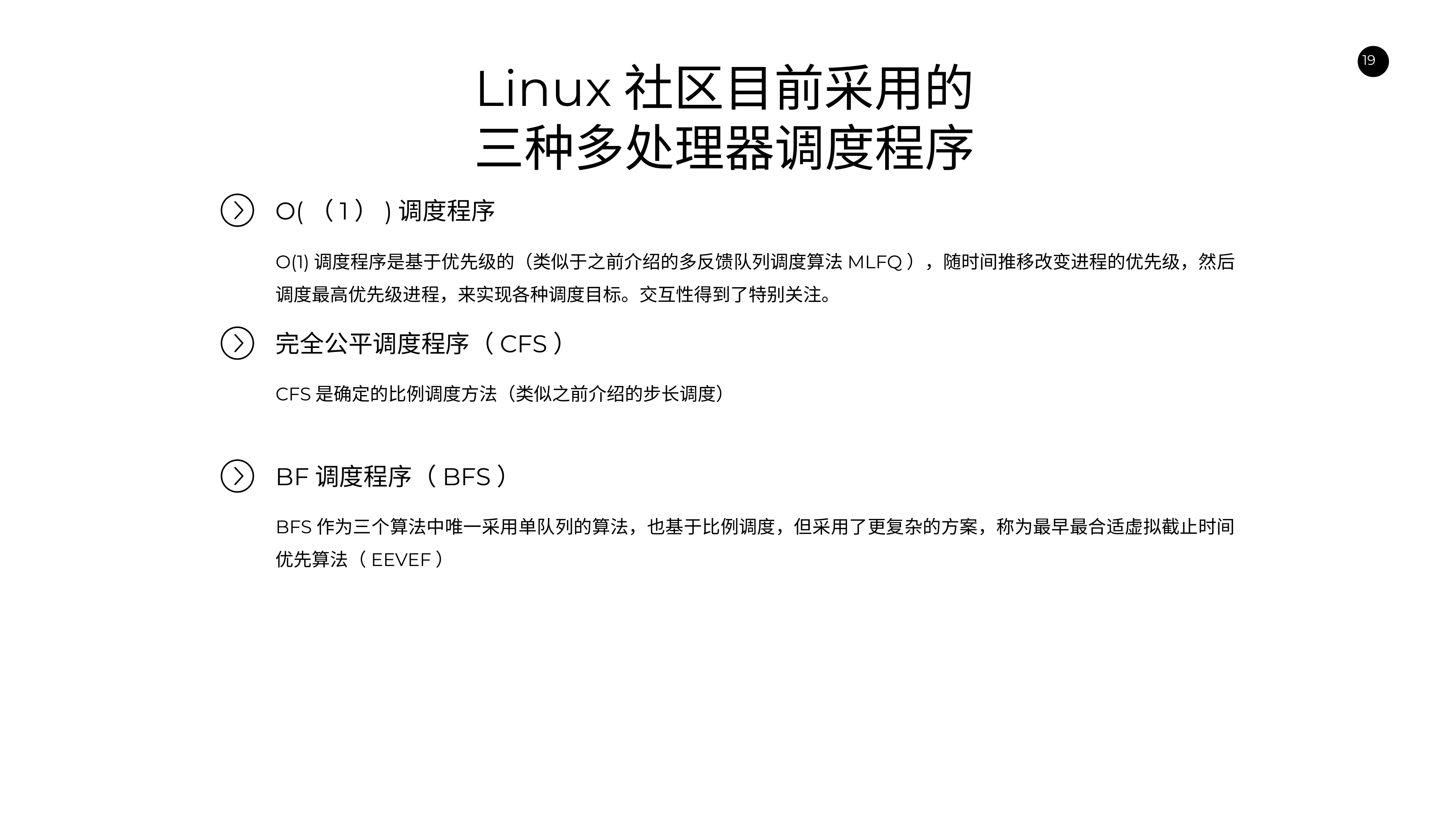

Linux社区目前采用的
三种多处理器调度程序
O(（1）)调度程序

O(1)调度程序是基于优先级的（类似于之前介绍的多反馈队列调度算法MLFQ），随时间推移改变进程的优先级，然后调度最高优先级进程，来实现各种调度目标。交互性得到了特别关注。
完全公平调度程序（CFS）

CFS是确定的比例调度方法（类似之前介绍的步长调度）
BF调度程序（BFS）

BFS作为三个算法中唯一采用单队列的算法，也基于比例调度，但采用了更复杂的方案，称为最早最合适虚拟截止时间优先算法（EEVEF）